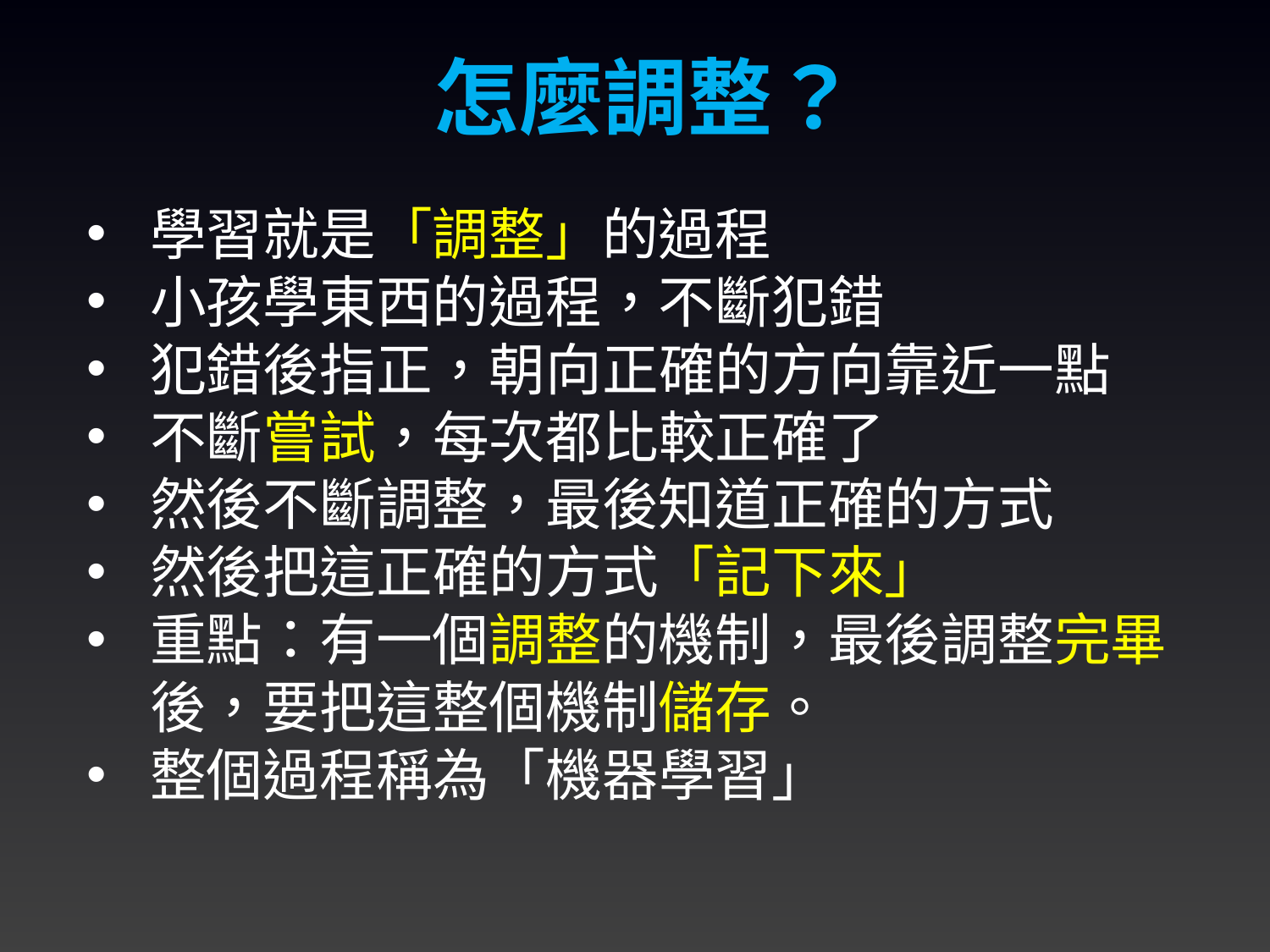

怎麼調整？
學習就是「調整」的過程
小孩學東西的過程，不斷犯錯
犯錯後指正，朝向正確的方向靠近一點
不斷嘗試，每次都比較正確了
然後不斷調整，最後知道正確的方式
然後把這正確的方式「記下來」
重點：有一個調整的機制，最後調整完畢後，要把這整個機制儲存。
整個過程稱為「機器學習」